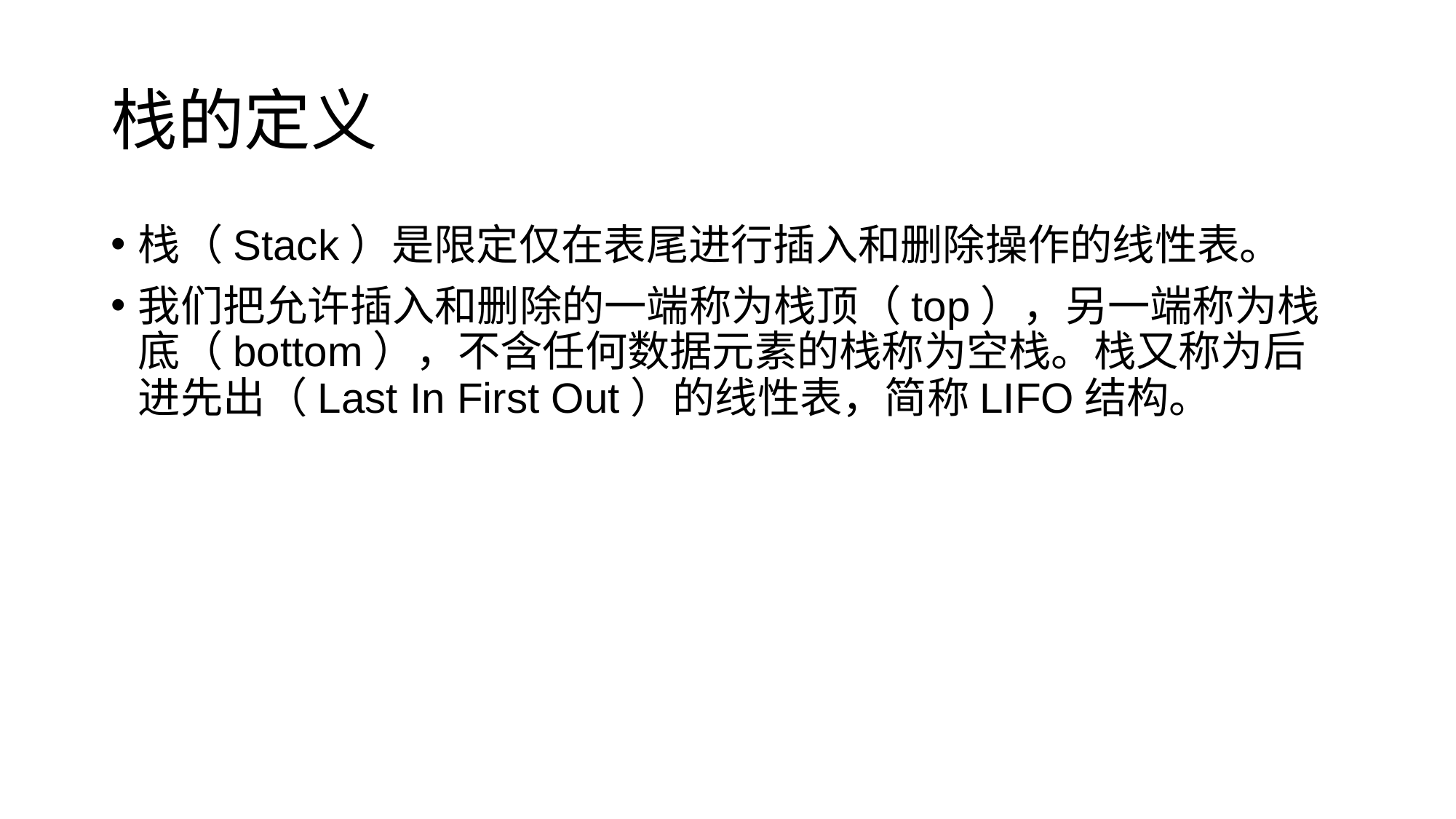

# 栈的定义
栈（Stack）是限定仅在表尾进行插入和删除操作的线性表。
我们把允许插入和删除的一端称为栈顶（top），另一端称为栈底（bottom），不含任何数据元素的栈称为空栈。栈又称为后进先出（Last In First Out）的线性表，简称LIFO结构。